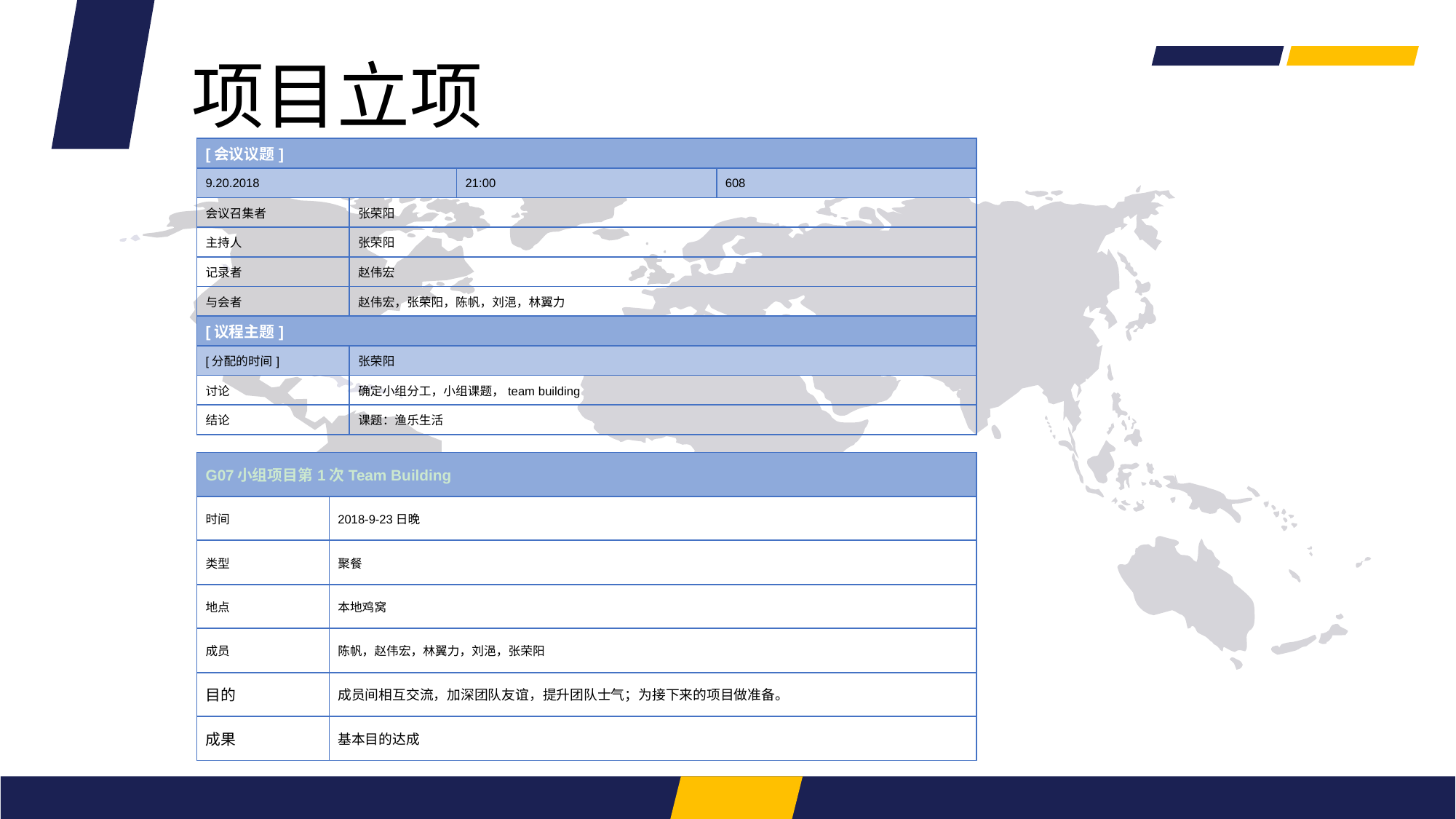

项目立项

| [会议议题] |  |  |  |
| --- | --- | --- | --- |
| 9.20.2018 |  | 21:00 | 608 |
| 会议召集者 | 张荣阳 |  |  |
| 主持人 | 张荣阳 |  |  |
| 记录者 | 赵伟宏 |  |  |
| 与会者 | 赵伟宏，张荣阳，陈帆，刘浥，林翼力 |  |  |
| [议程主题] |  |  |  |
| [分配的时间] | 张荣阳 |  |  |
| 讨论 | 确定小组分工，小组课题，team building |  |  |
| 结论 | 课题：渔乐生活 |  |  |

| G07小组项目第1次Team Building |  |
| --- | --- |
| 时间 | 2018-9-23日晚 |
| 类型 | 聚餐 |
| 地点 | 本地鸡窝 |
| 成员 | 陈帆，赵伟宏，林翼力，刘浥，张荣阳 |
| 目的 | 成员间相互交流，加深团队友谊，提升团队士气；为接下来的项目做准备。 |
| 成果 | 基本目的达成 |